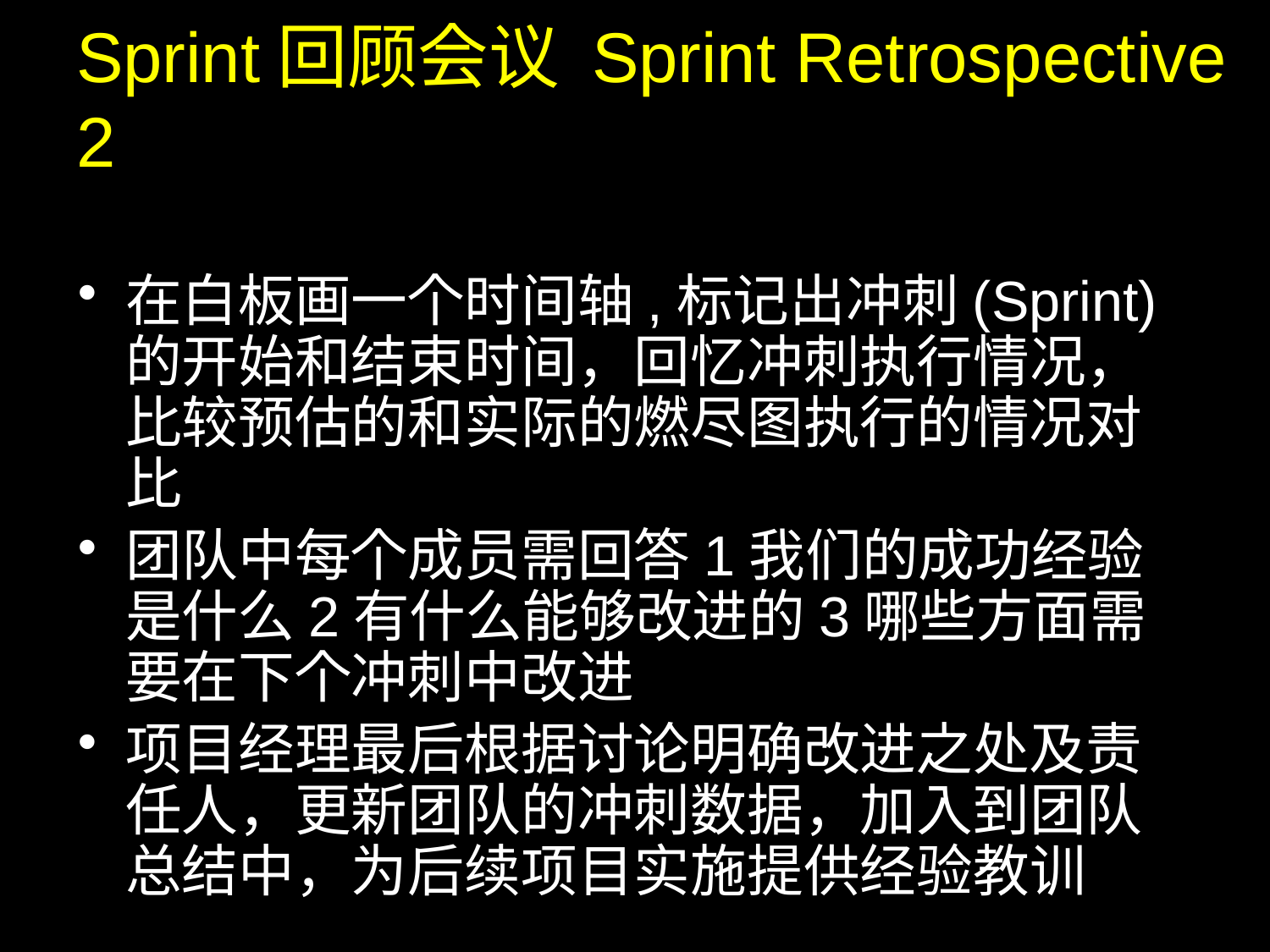

# Sprint回顾会议 Sprint Retrospective 2
在白板画一个时间轴,标记出冲刺(Sprint)的开始和结束时间，回忆冲刺执行情况，比较预估的和实际的燃尽图执行的情况对比
团队中每个成员需回答1我们的成功经验是什么2有什么能够改进的3哪些方面需要在下个冲刺中改进
项目经理最后根据讨论明确改进之处及责任人，更新团队的冲刺数据，加入到团队总结中，为后续项目实施提供经验教训